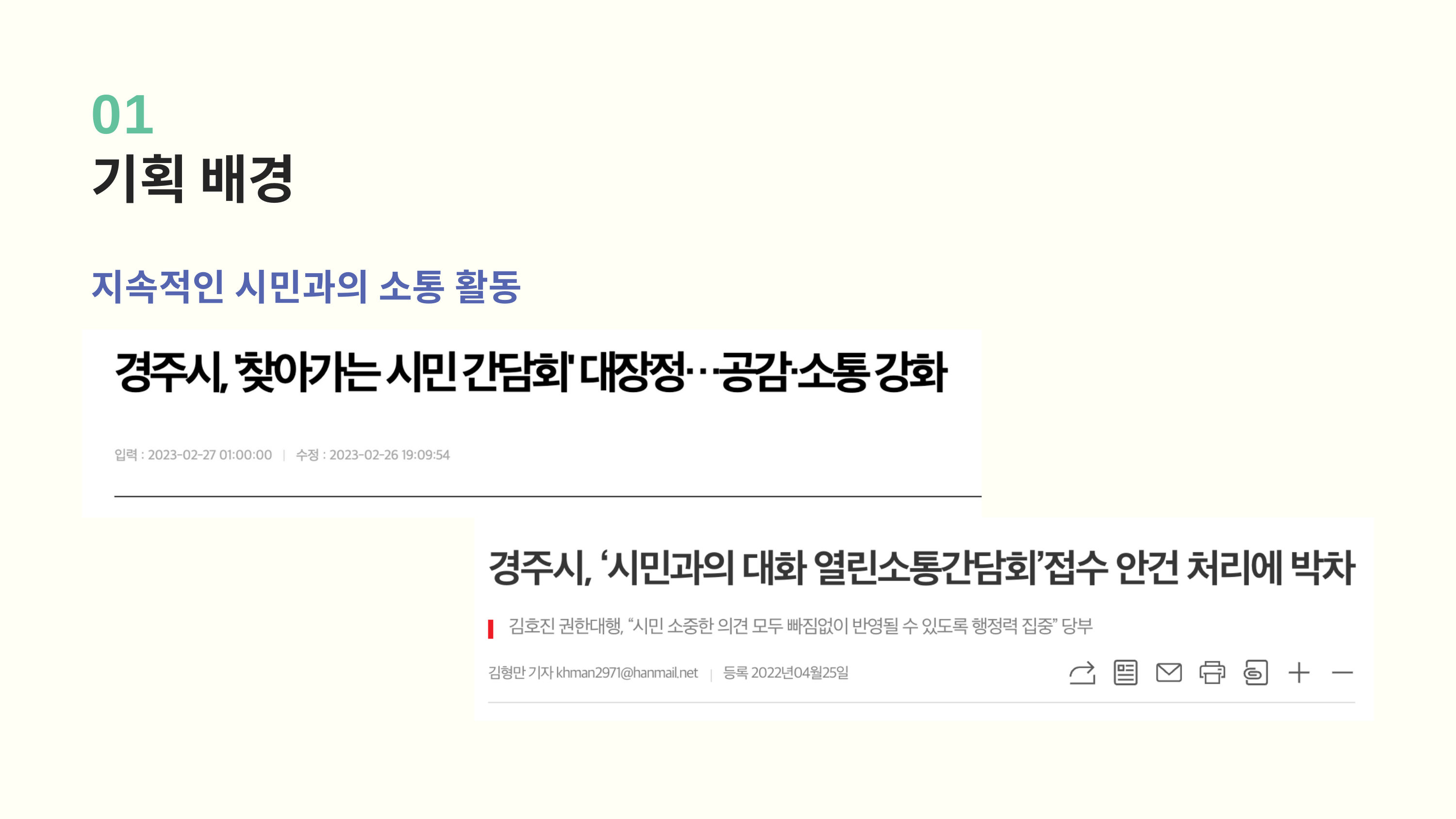

01
기획 배경
지속적인 시민과의 소통 활동